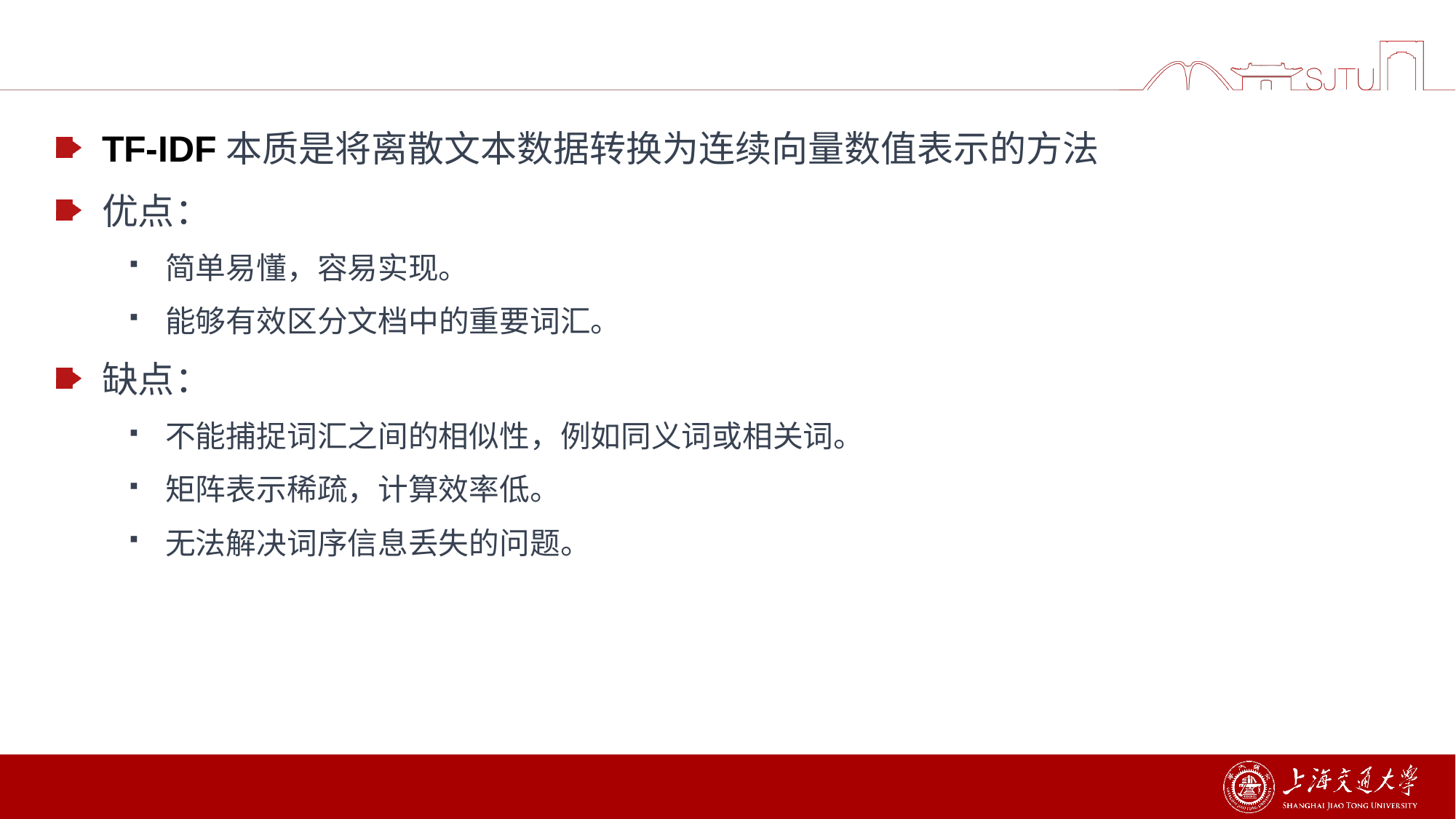

#
TF-IDF本质是将离散文本数据转换为连续向量数值表示的方法
优点：
简单易懂，容易实现。
能够有效区分文档中的重要词汇。
缺点：
不能捕捉词汇之间的相似性，例如同义词或相关词。
矩阵表示稀疏，计算效率低。
无法解决词序信息丢失的问题。